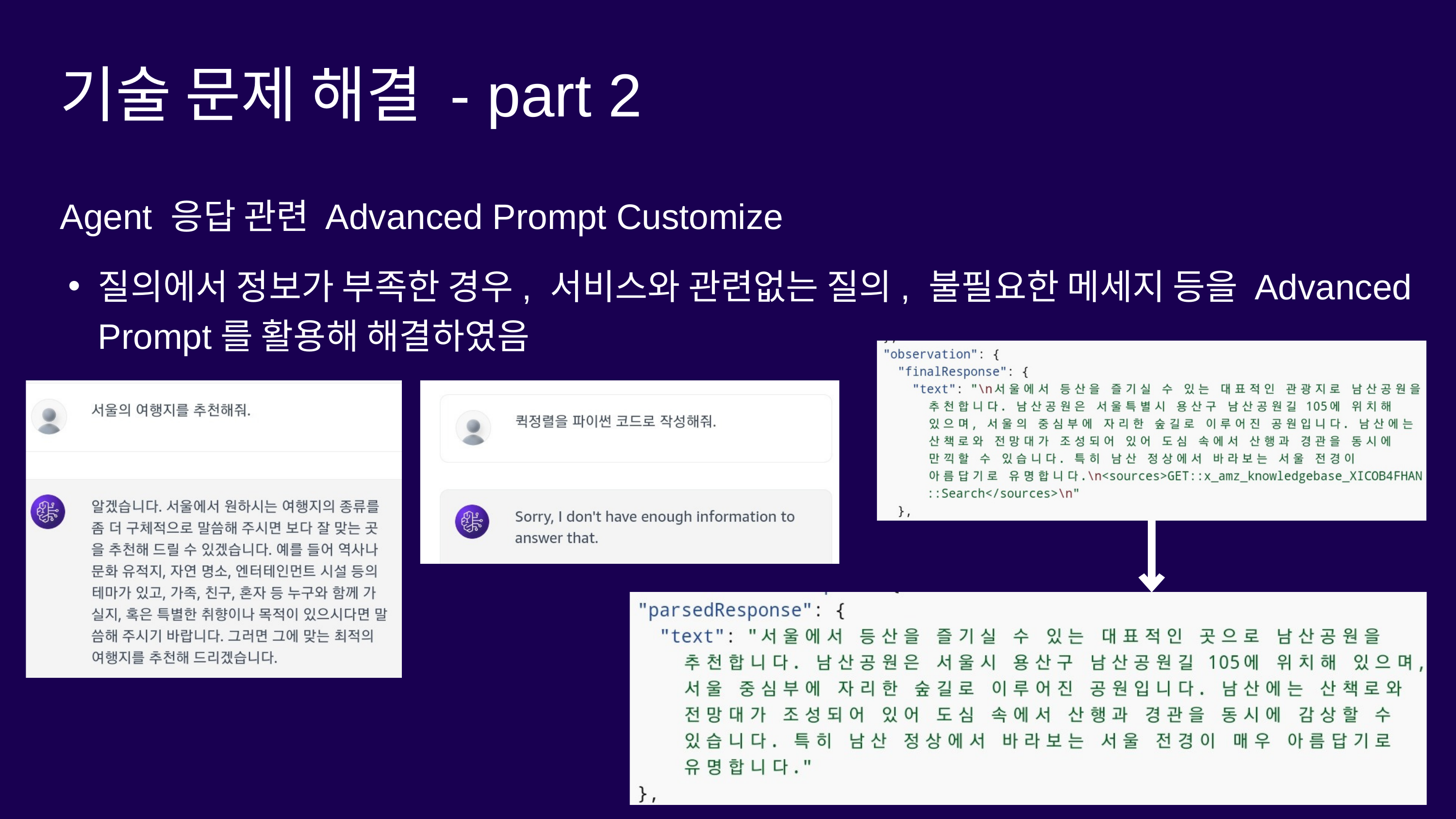

기술 문제 해결 - part 2
Agent 응답 관련 Advanced Prompt Customize
질의에서 정보가 부족한 경우, 서비스와 관련없는 질의, 불필요한 메세지 등을 Advanced Prompt를 활용해 해결하였음